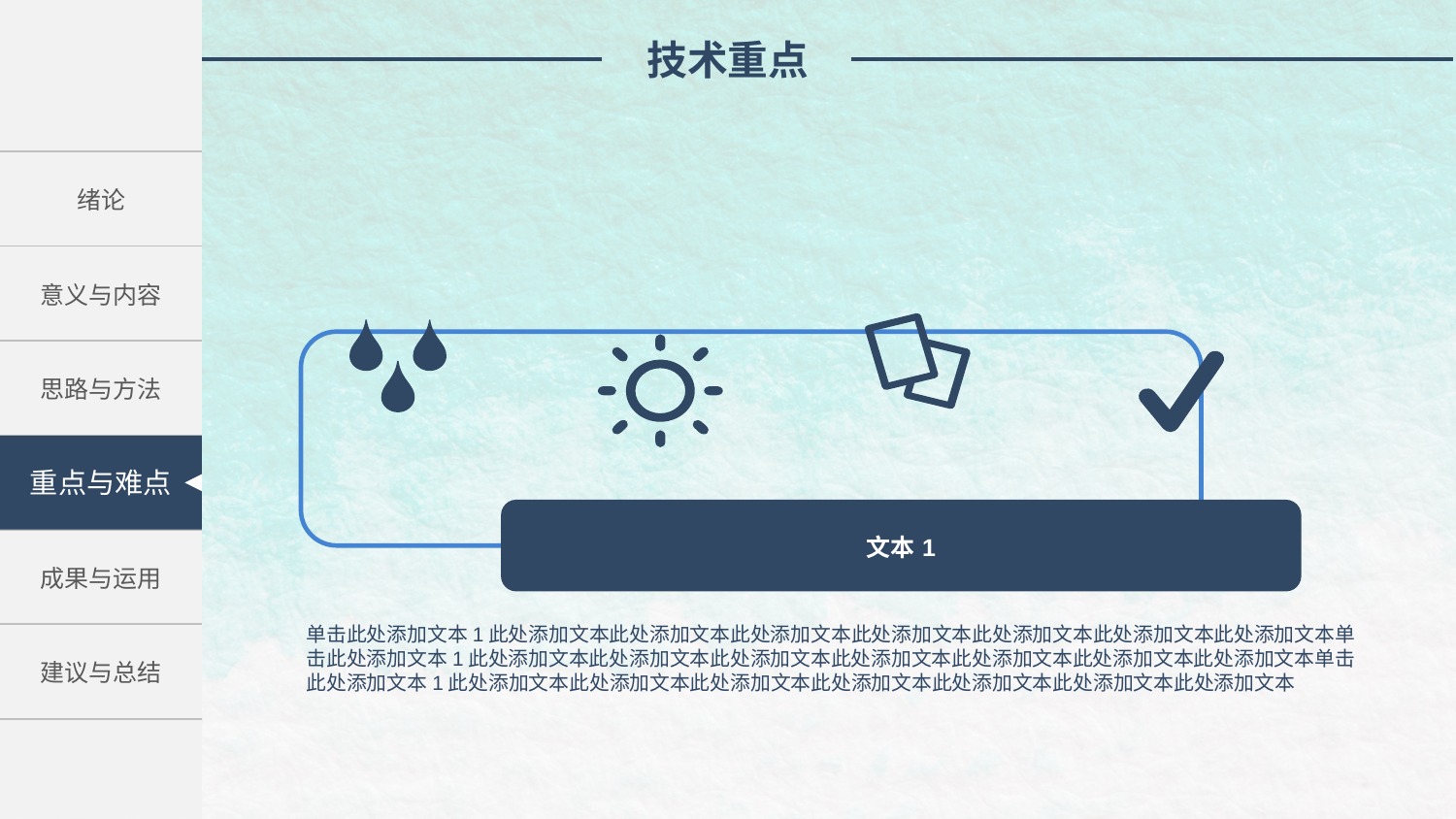

技术重点
| 绪论 |
| --- |
| 意义与内容 |
| 思路与方法 |
| 成果与应用 |
| 成果与运用 |
| 建议与总结 |
文本1

重点与难点

单击此处添加文本1此处添加文本此处添加文本此处添加文本此处添加文本此处添加文本此处添加文本此处添加文本单击此处添加文本1此处添加文本此处添加文本此处添加文本此处添加文本此处添加文本此处添加文本此处添加文本单击此处添加文本1此处添加文本此处添加文本此处添加文本此处添加文本此处添加文本此处添加文本此处添加文本